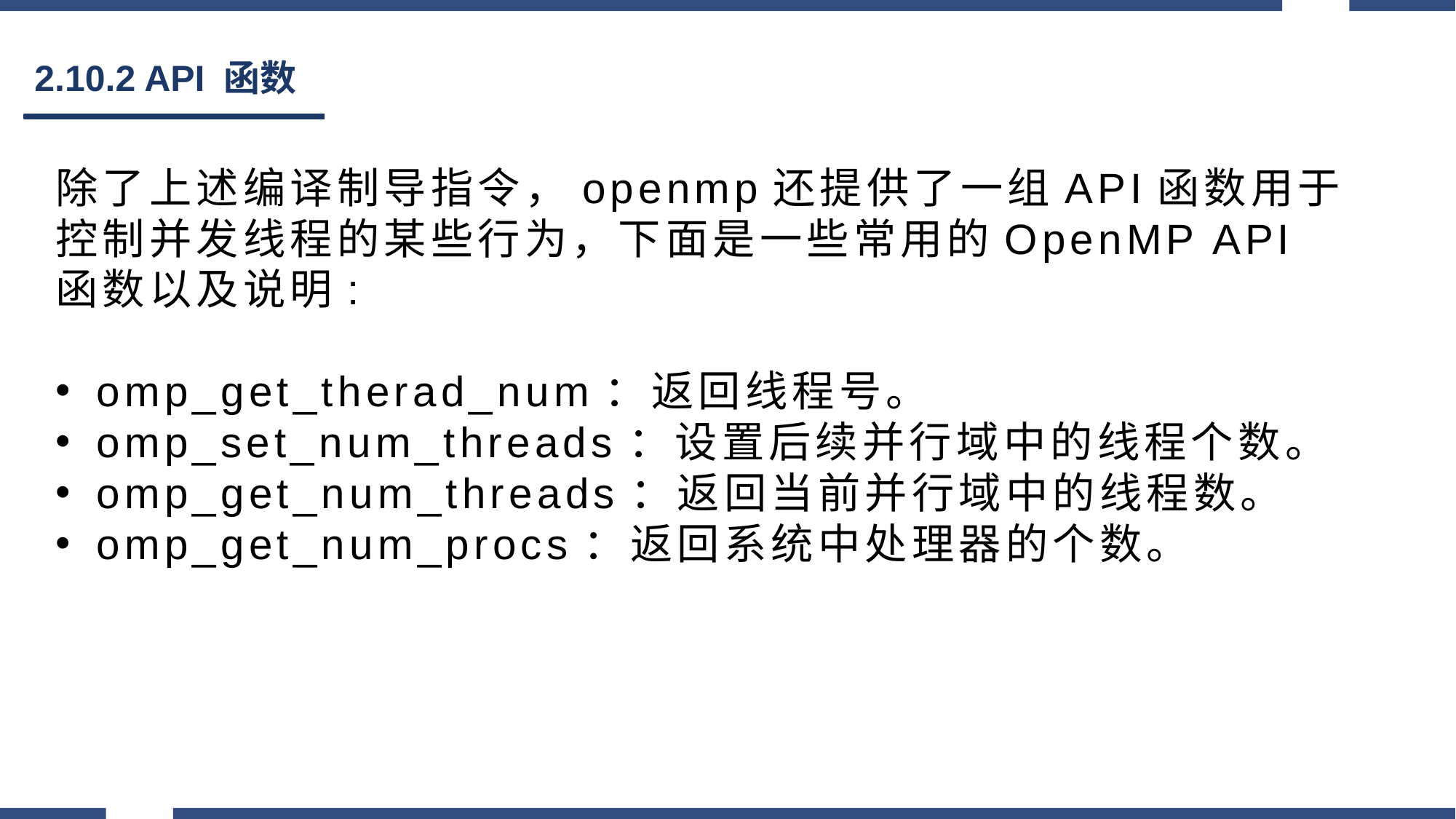

# 2.10.2 API 函数
除了上述编译制导指令，openmp还提供了一组API函数用于控制并发线程的某些行为，下面是一些常用的OpenMP API 函数以及说明:

omp_get_therad_num：返回线程号。
omp_set_num_threads：设置后续并行域中的线程个数。
omp_get_num_threads：返回当前并行域中的线程数。
omp_get_num_procs：返回系统中处理器的个数。